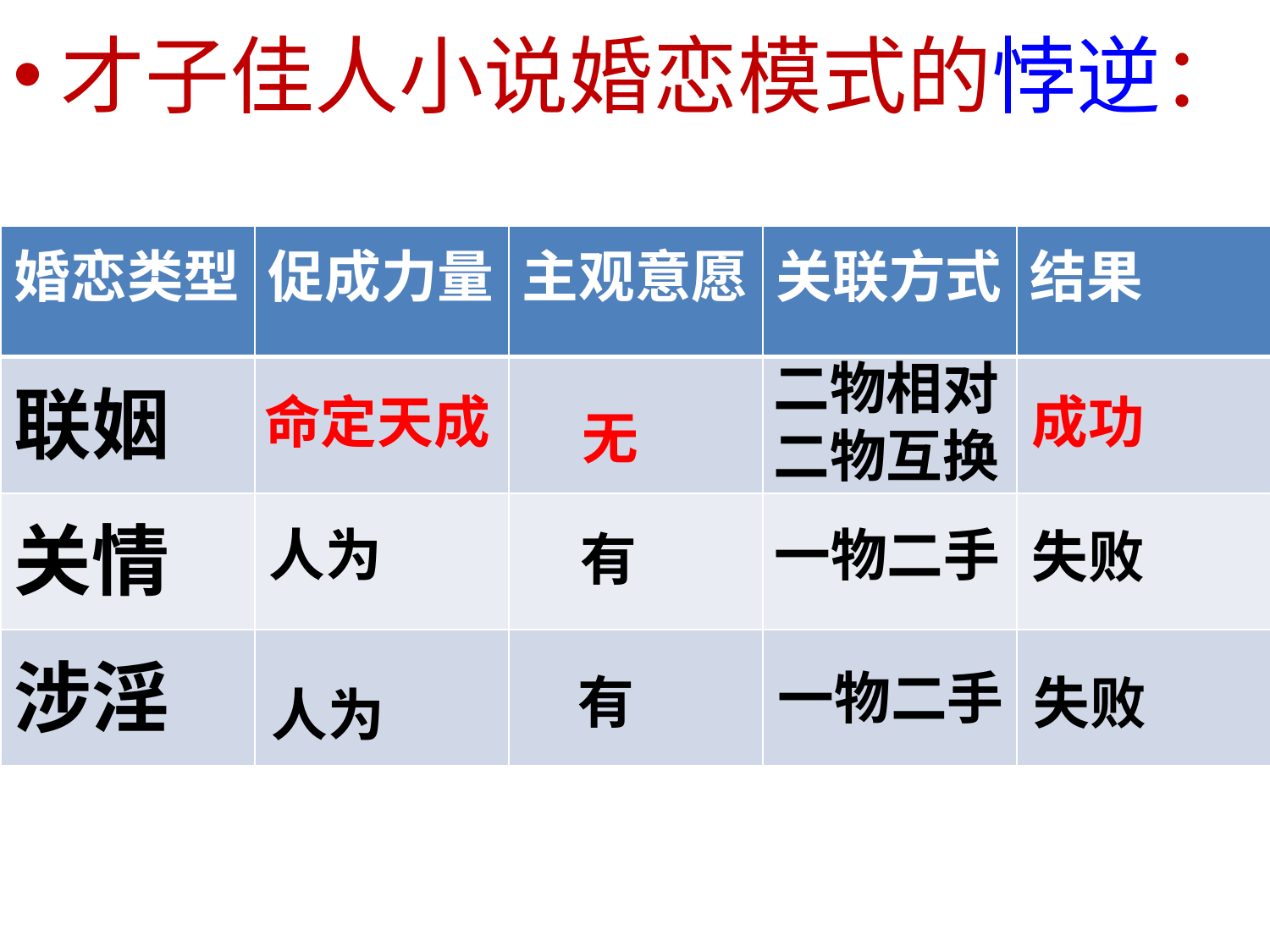

才子佳人小说婚恋模式的悖逆：

| 婚恋类型 | 促成力量 | 主观意愿 | 关联方式 | 结果 |
| --- | --- | --- | --- | --- |
| 联姻 |  |  |  |  |
| 关情 |  |  |  |  |
| 涉淫 |  |  |  |  |
二物相对
二物互换
命定天成
成功
无
人为
一物二手
失败
有
一物二手
有
失败
人为